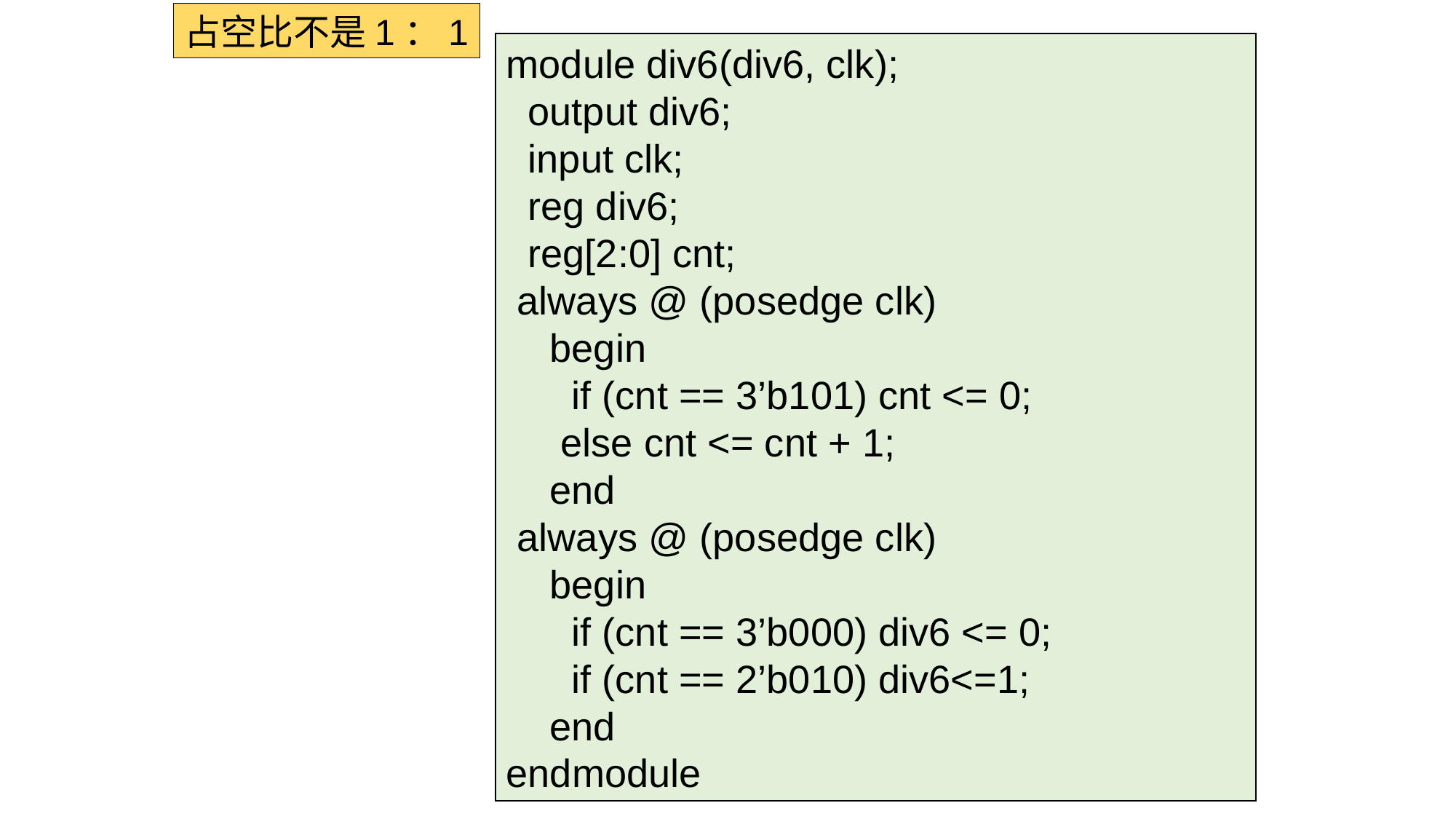

占空比不是1：1
module div6(div6, clk);
  output div6;
  input clk;
  reg div6;
  reg[2:0] cnt;
 always @ (posedge clk)
    begin
      if (cnt == 3’b101) cnt <= 0;
     else cnt <= cnt + 1;
    end
 always @ (posedge clk)
    begin
      if (cnt == 3’b000) div6 <= 0;
      if (cnt == 2’b010) div6<=1;
    end
endmodule